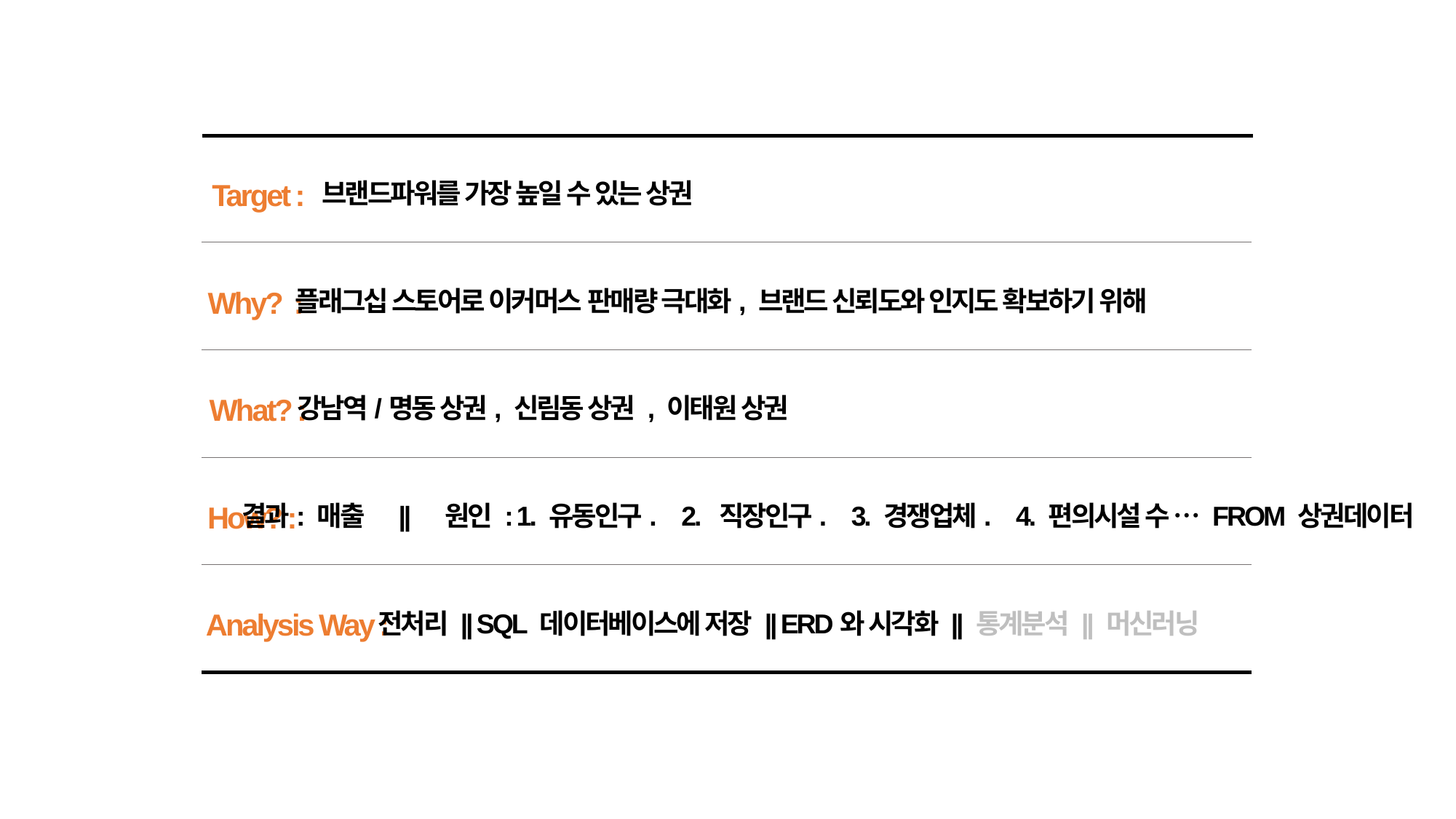

Target :
브랜드파워를 가장 높일 수 있는 상권
Why?  :
플래그십 스토어로 이커머스 판매량 극대화, 브랜드 신뢰도와 인지도 확보하기 위해
What? :
강남역/명동 상권, 신림동 상권 , 이태원 상권
How? :
결과: 매출     ||     원인 : 1. 유동인구.     2.  직장인구.     3. 경쟁업체.     4. 편의시설 수 … FROM 상권데이터
Analysis Way :
전처리 || SQL 데이터베이스에 저장 || ERD와 시각화 || 통계분석 || 머신러닝